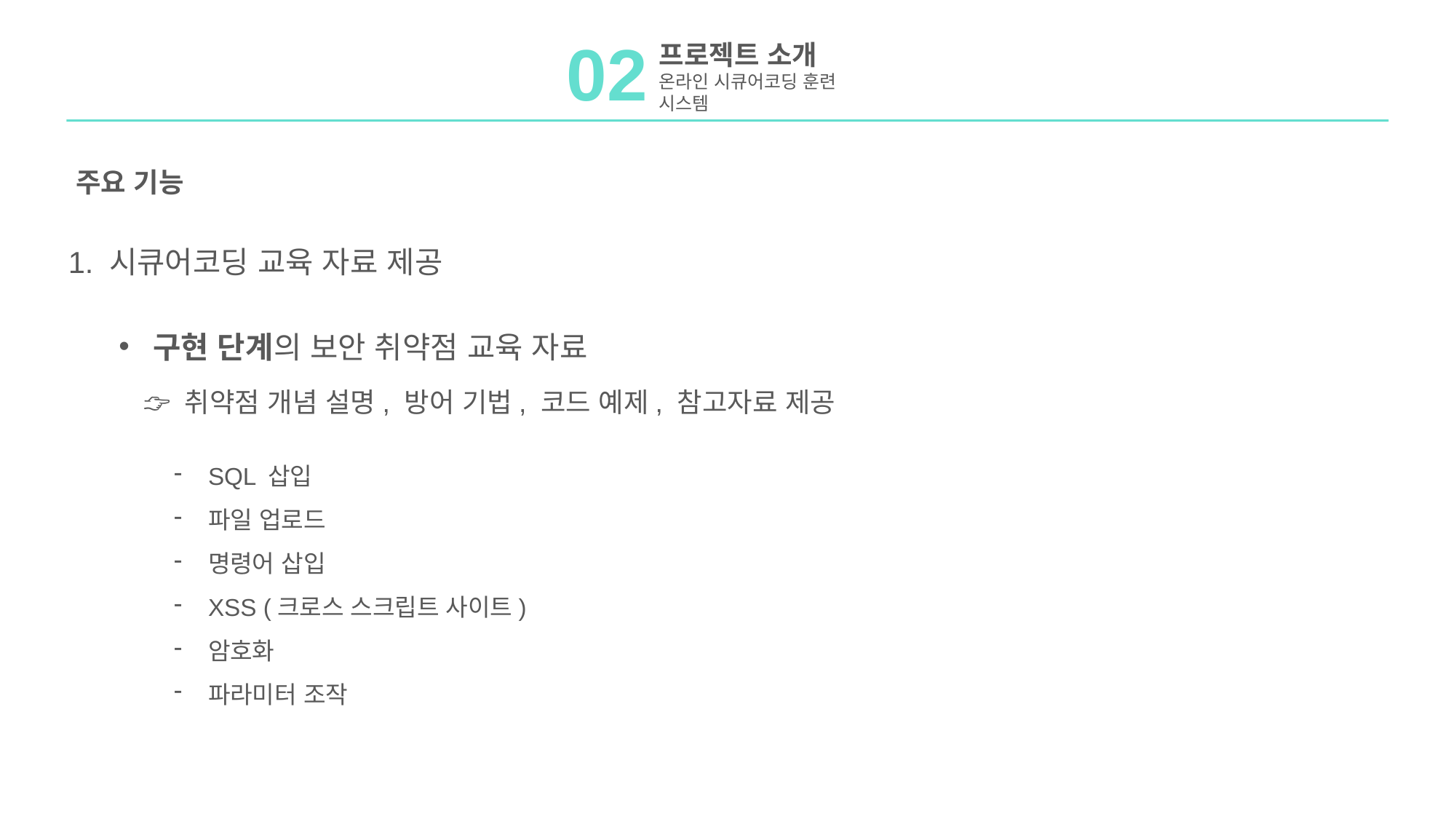

02
프로젝트 소개
온라인 시큐어코딩 훈련 시스템

주요 기능
1. 시큐어코딩 교육 자료 제공
구현 단계의 보안 취약점 교육 자료
👉 취약점 개념 설명, 방어 기법, 코드 예제, 참고자료 제공
SQL 삽입
파일 업로드
명령어 삽입
XSS (크로스 스크립트 사이트)
암호화
파라미터 조작